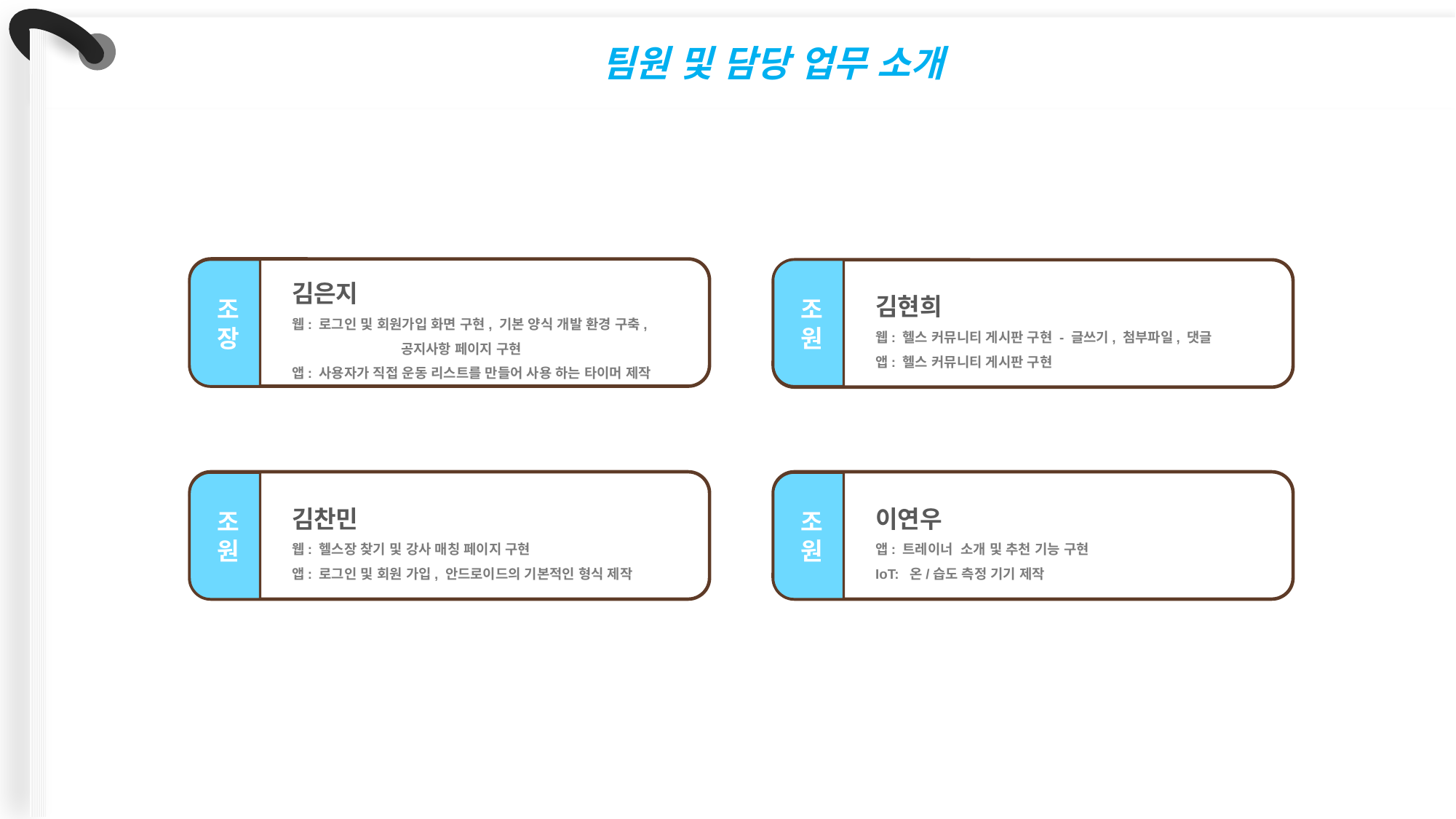

팀원 및 담당 업무 소개
김은지
웹: 로그인 및 회원가입 화면 구현, 기본 양식 개발 환경 구축,
	공지사항 페이지 구현
앱: 사용자가 직접 운동 리스트를 만들어 사용 하는 타이머 제작
김현희
웹: 헬스 커뮤니티 게시판 구현 - 글쓰기, 첨부파일, 댓글
앱: 헬스 커뮤니티 게시판 구현
조장
조원
김찬민
웹: 헬스장 찾기 및 강사 매칭 페이지 구현
앱: 로그인 및 회원 가입, 안드로이드의 기본적인 형식 제작
이연우
앱: 트레이너  소개 및 추천 기능 구현
IoT:  온/습도 측정 기기 제작
조원
조원